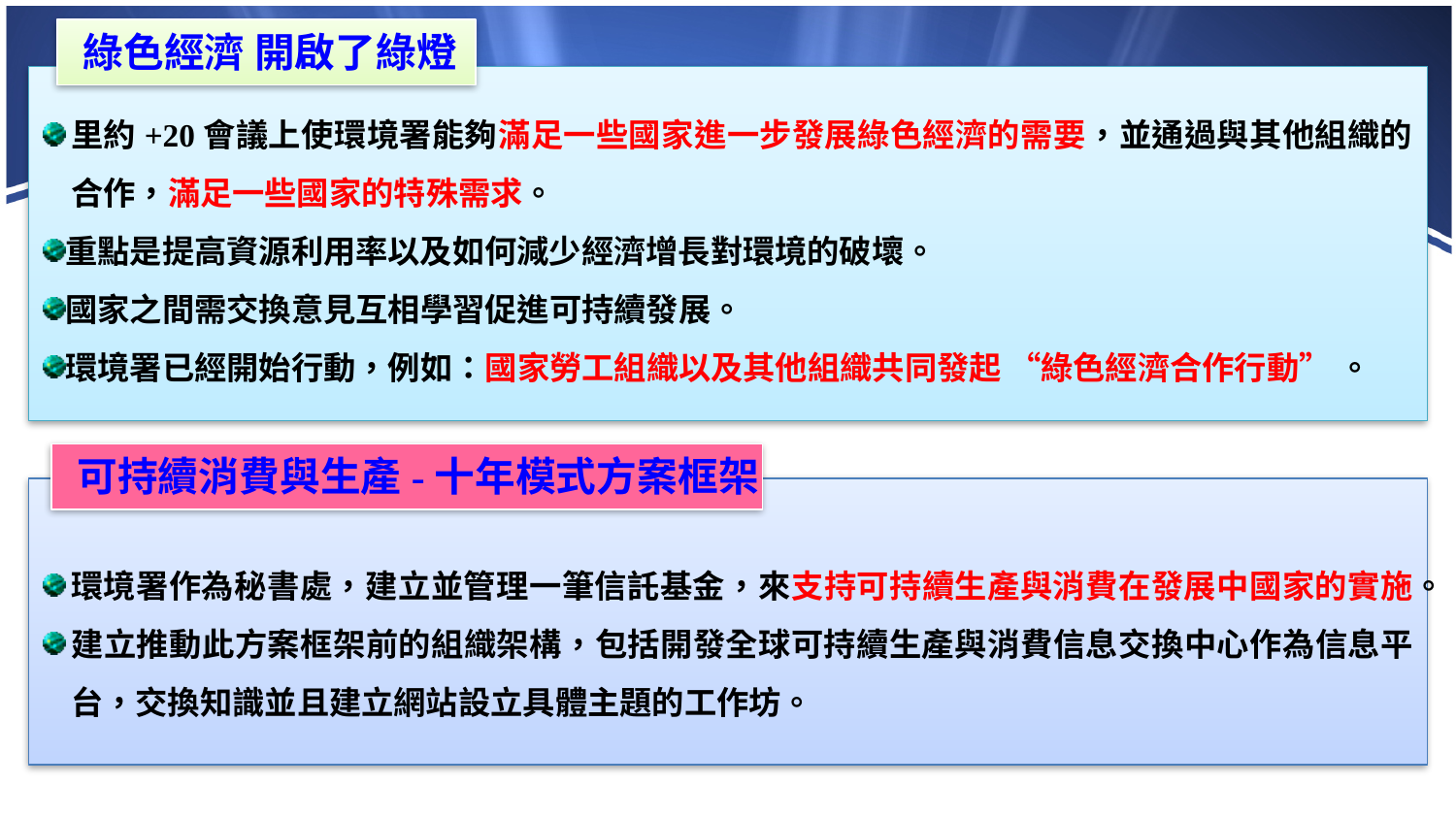

綠色經濟 開啟了綠燈

里約+20會議上使環境署能夠滿足一些國家進一步發展綠色經濟的需要，並通過與其他組織的合作，滿足一些國家的特殊需求。
重點是提高資源利用率以及如何減少經濟增長對環境的破壞。
國家之間需交換意見互相學習促進可持續發展。
環境署已經開始行動，例如：國家勞工組織以及其他組織共同發起 “綠色經濟合作行動” 。

可持續消費與生產-十年模式方案框架

環境署作為秘書處，建立並管理一筆信託基金，來支持可持續生產與消費在發展中國家的實施。
建立推動此方案框架前的組織架構，包括開發全球可持續生產與消費信息交換中心作為信息平台，交換知識並且建立網站設立具體主題的工作坊。